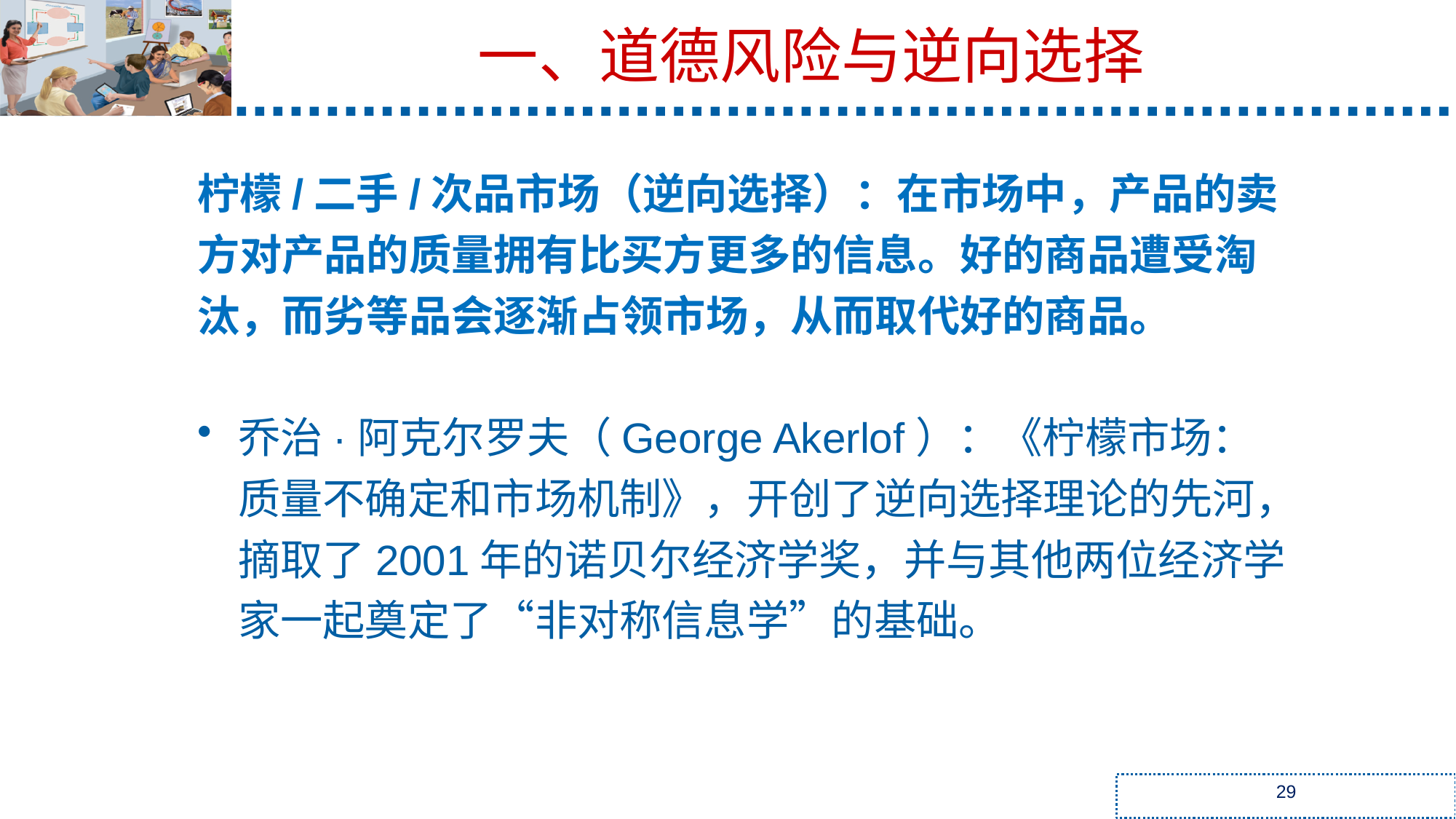

一、道德风险与逆向选择

柠檬/二手/次品市场（逆向选择）：在市场中，产品的卖方对产品的质量拥有比买方更多的信息。好的商品遭受淘汰，而劣等品会逐渐占领市场，从而取代好的商品。

乔治·阿克尔罗夫（George Akerlof）：《柠檬市场：质量不确定和市场机制》，开创了逆向选择理论的先河，摘取了2001年的诺贝尔经济学奖，并与其他两位经济学家一起奠定了“非对称信息学”的基础。

29